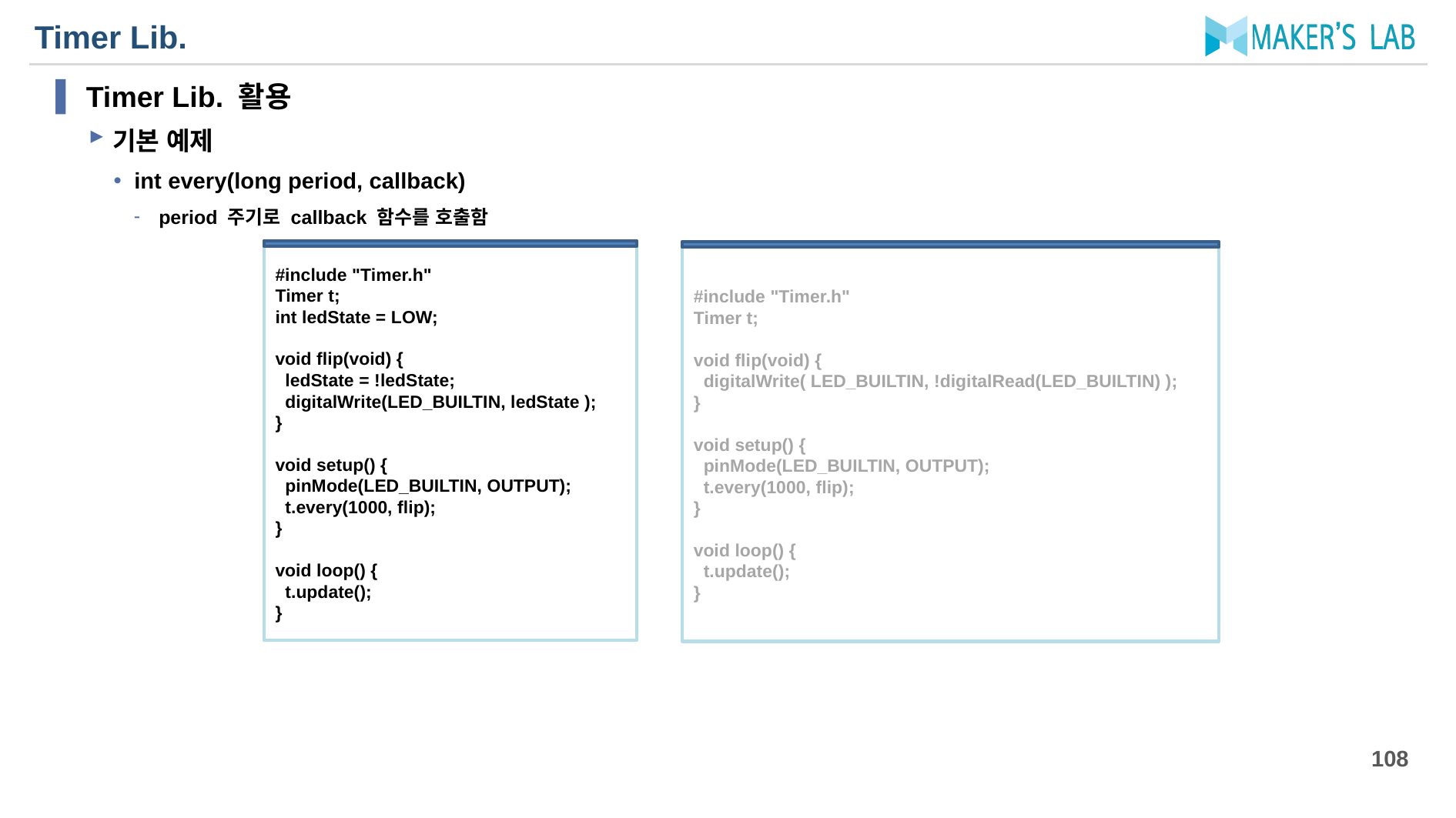

# Timer Lib.
Timer Lib. 활용
기본 예제
int every(long period, callback)
period 주기로 callback 함수를 호출함

#include "Timer.h"
Timer t;
int ledState = LOW;

void flip(void) {
  ledState = !ledState;
  digitalWrite(LED_BUILTIN, ledState );
}

void setup() {
  pinMode(LED_BUILTIN, OUTPUT);
  t.every(1000, flip);
}

void loop() {
  t.update();
}
#include "Timer.h"
Timer t;

void flip(void) {
  digitalWrite( LED_BUILTIN, !digitalRead(LED_BUILTIN) );
}

void setup() {
  pinMode(LED_BUILTIN, OUTPUT);
  t.every(1000, flip);
}

void loop() {
  t.update();
}
108